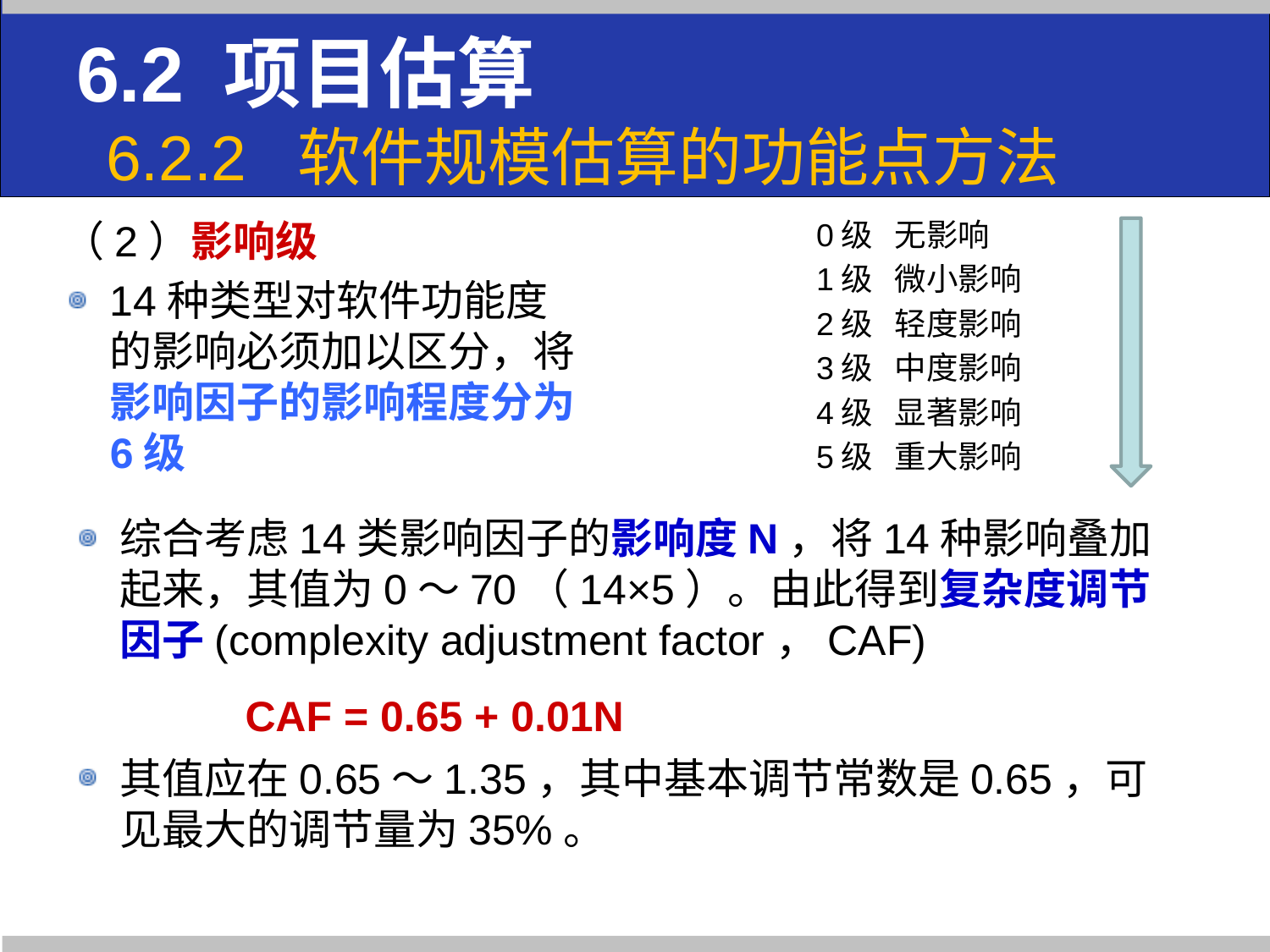

# 6.2 项目估算 6.2.2  软件规模估算的功能点方法
（2）影响级
14种类型对软件功能度的影响必须加以区分，将影响因子的影响程度分为6级
0级   无影响
1级   微小影响
2级   轻度影响
3级   中度影响
4级   显著影响
5级   重大影响

综合考虑14类影响因子的影响度N，将14种影响叠加起来，其值为0～70（14×5）。由此得到复杂度调节因子(complexity adjustment factor，CAF)
	        CAF = 0.65 + 0.01N
其值应在0.65～1.35，其中基本调节常数是0.65，可见最大的调节量为35%。
740